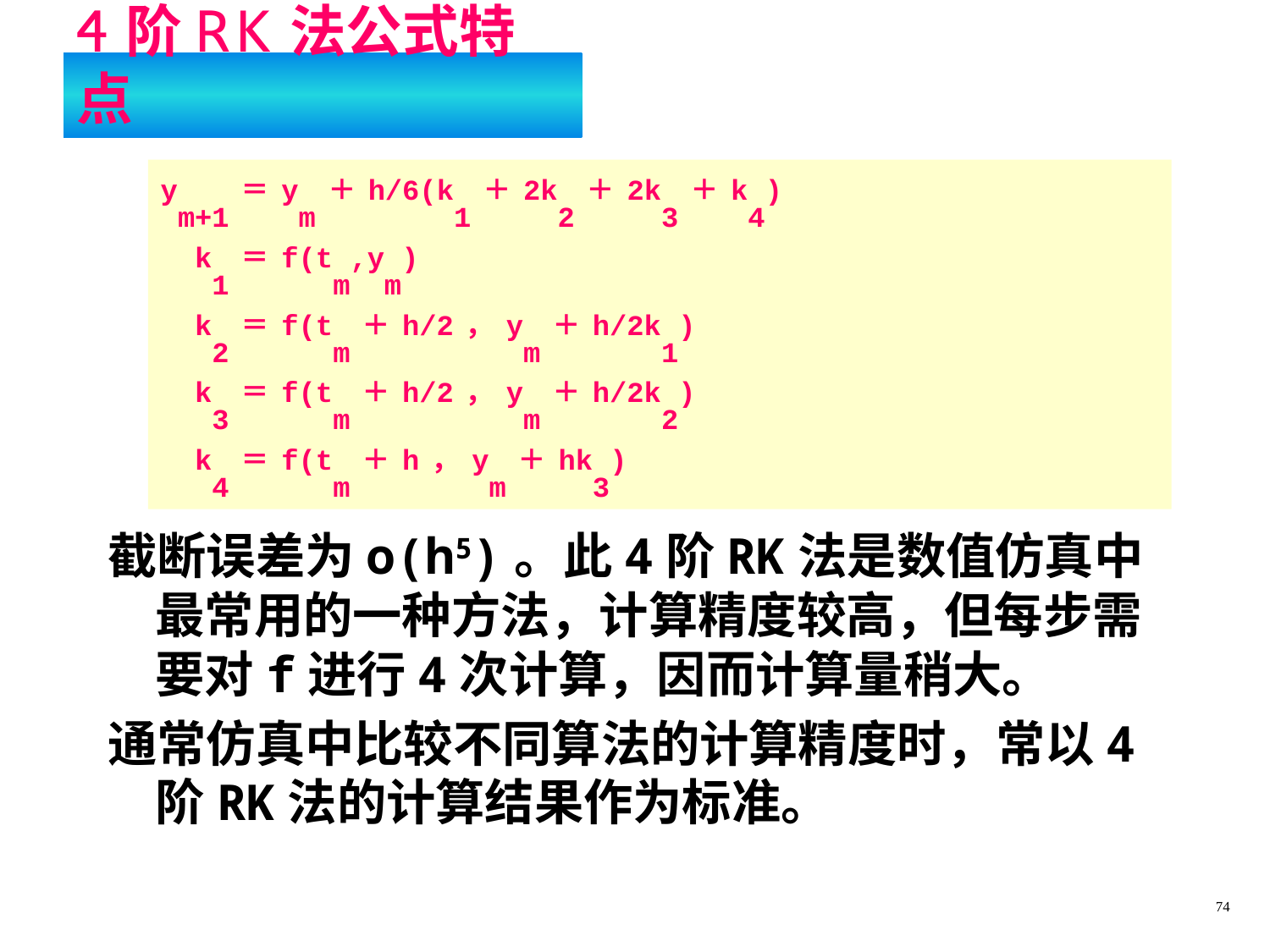

# 4阶RK法公式特点
ym+1＝ym＋h/6(k1＋2k2＋2k3＋k4)
  k1＝f(tm,ym)
  k2＝f(tm＋h/2，ym＋h/2k1)
  k3＝f(tm＋h/2，ym＋h/2k2)
  k4＝f(tm＋h，ym＋hk3)
截断误差为o(h5)。此4阶RK法是数值仿真中最常用的一种方法，计算精度较高，但每步需要对f进行4次计算，因而计算量稍大。
通常仿真中比较不同算法的计算精度时，常以4阶RK法的计算结果作为标准。
74